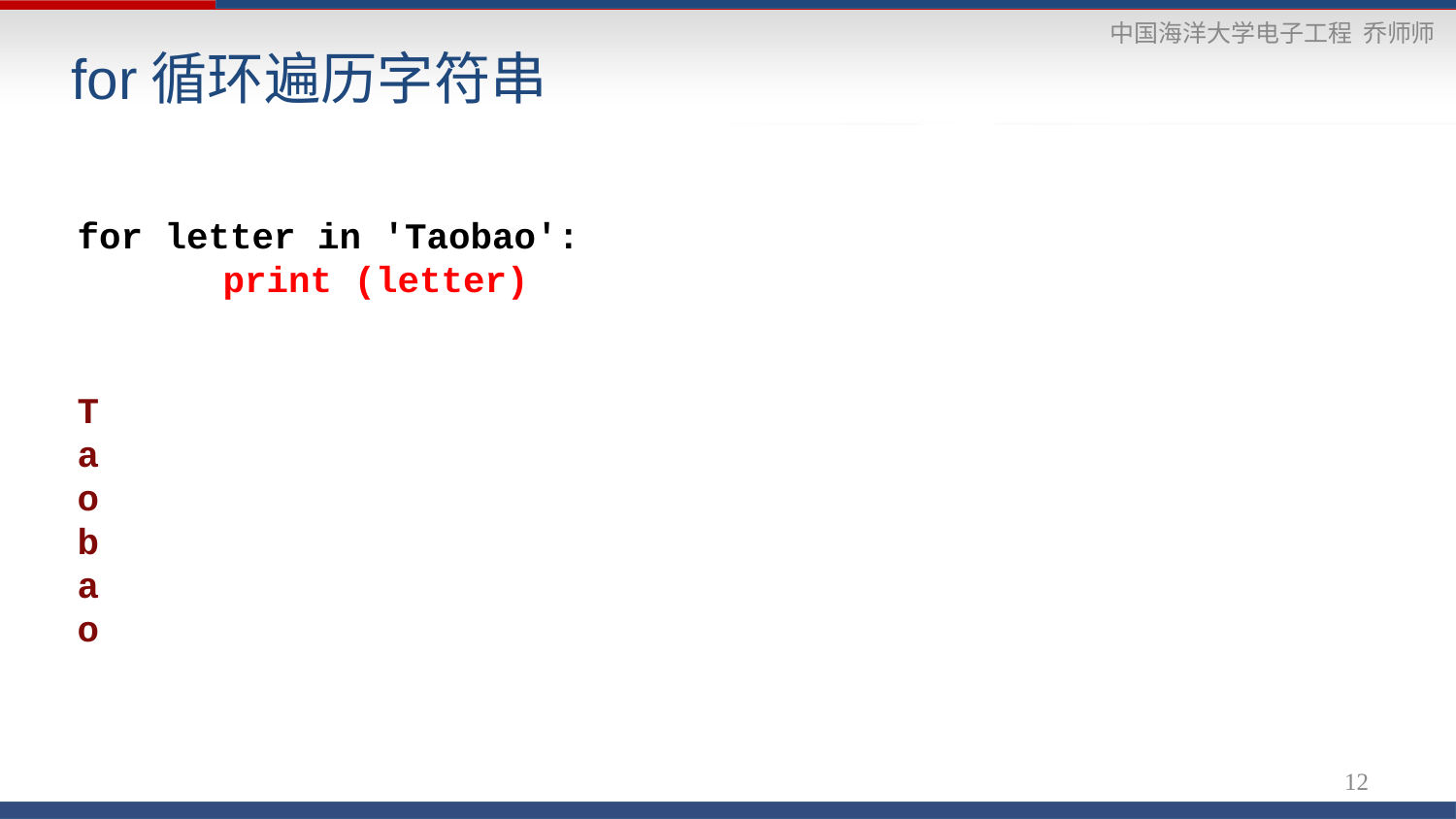

# for循环遍历字符串

for letter in 'Taobao':
	print (letter)

T
a
o
b
a
o

12